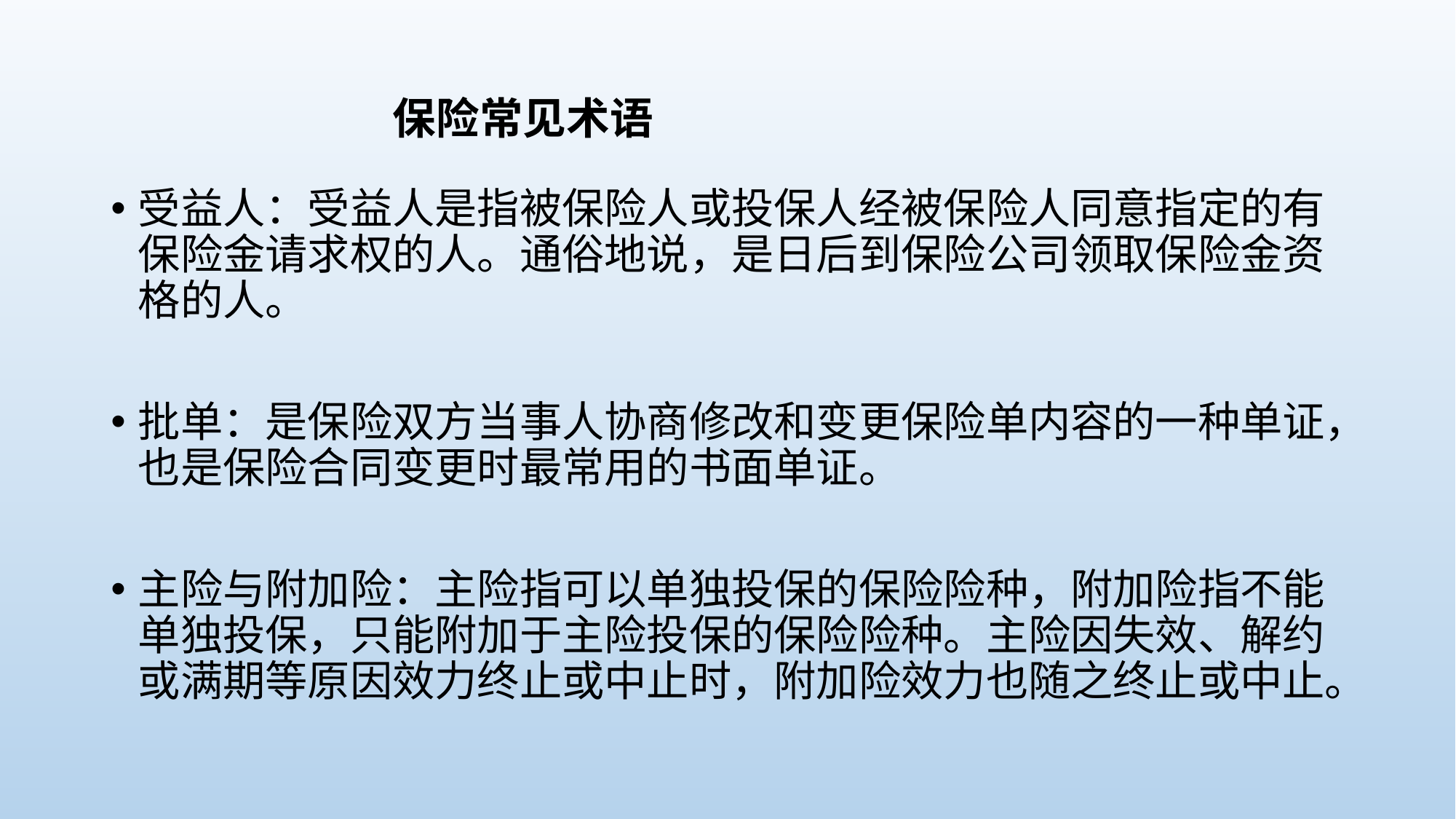

# 保险常见术语
受益人：受益人是指被保险人或投保人经被保险人同意指定的有保险金请求权的人。通俗地说，是日后到保险公司领取保险金资格的人。

批单：是保险双方当事人协商修改和变更保险单内容的一种单证，也是保险合同变更时最常用的书面单证。

主险与附加险：主险指可以单独投保的保险险种，附加险指不能单独投保，只能附加于主险投保的保险险种。主险因失效、解约或满期等原因效力终止或中止时，附加险效力也随之终止或中止。